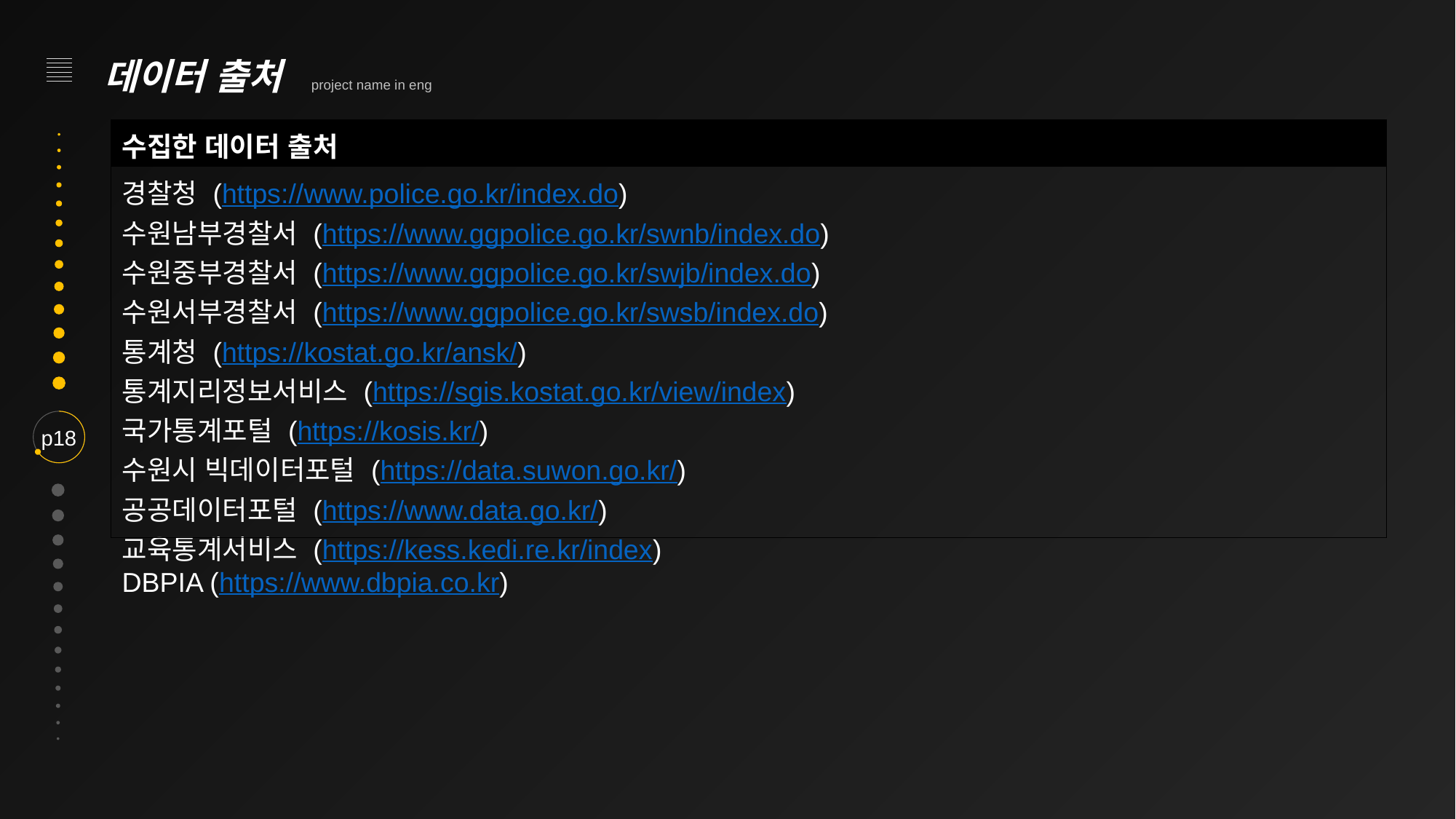

데이터 출처  project name in eng
| 수집한 데이터 출처 |
| --- |
| 경찰청 (https://www.police.go.kr/index.do) 수원남부경찰서 (https://www.ggpolice.go.kr/swnb/index.do) 수원중부경찰서 (https://www.ggpolice.go.kr/swjb/index.do) 수원서부경찰서 (https://www.ggpolice.go.kr/swsb/index.do) 통계청 (https://kostat.go.kr/ansk/) 통계지리정보서비스 (https://sgis.kostat.go.kr/view/index) 국가통계포털 (https://kosis.kr/) 수원시 빅데이터포털 (https://data.suwon.go.kr/) 공공데이터포털 (https://www.data.go.kr/) 교육통계서비스 (https://kess.kedi.re.kr/index) DBPIA (https://www.dbpia.co.kr) |

p18